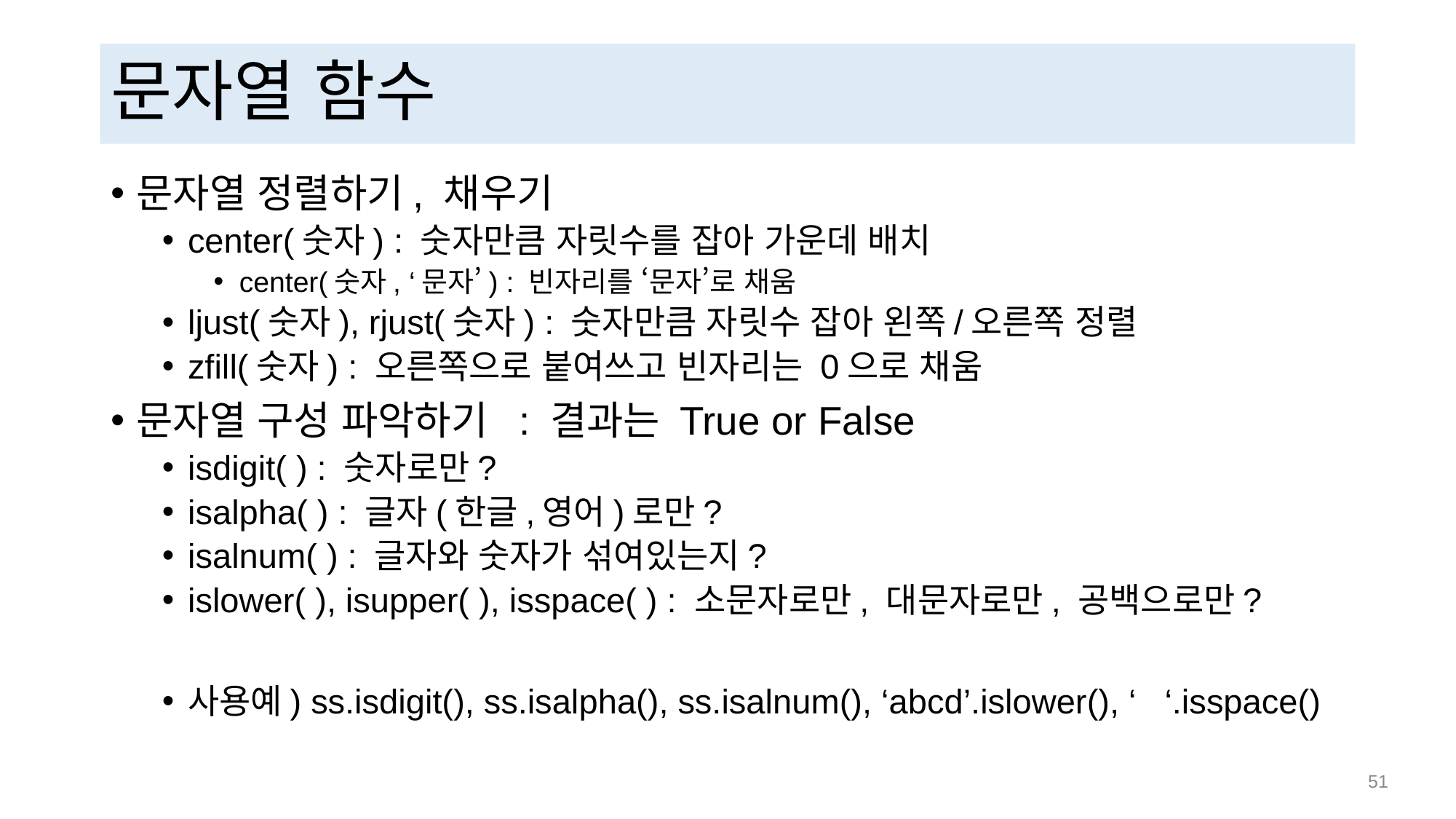

# 문자열 함수
문자열 정렬하기, 채우기
center(숫자) : 숫자만큼 자릿수를 잡아 가운데 배치
center(숫자, ‘문자’) : 빈자리를 ‘문자’로 채움
ljust(숫자), rjust(숫자) : 숫자만큼 자릿수 잡아 왼쪽/오른쪽 정렬
zfill(숫자) : 오른쪽으로 붙여쓰고 빈자리는 0으로 채움
문자열 구성 파악하기  : 결과는 True or False
isdigit( ) : 숫자로만?
isalpha( ) : 글자(한글,영어)로만?
isalnum( ) : 글자와 숫자가 섞여있는지?
islower( ), isupper( ), isspace( ) : 소문자로만, 대문자로만, 공백으로만?

사용예) ss.isdigit(), ss.isalpha(), ss.isalnum(), ‘abcd’.islower(), ‘   ‘.isspace()

 51